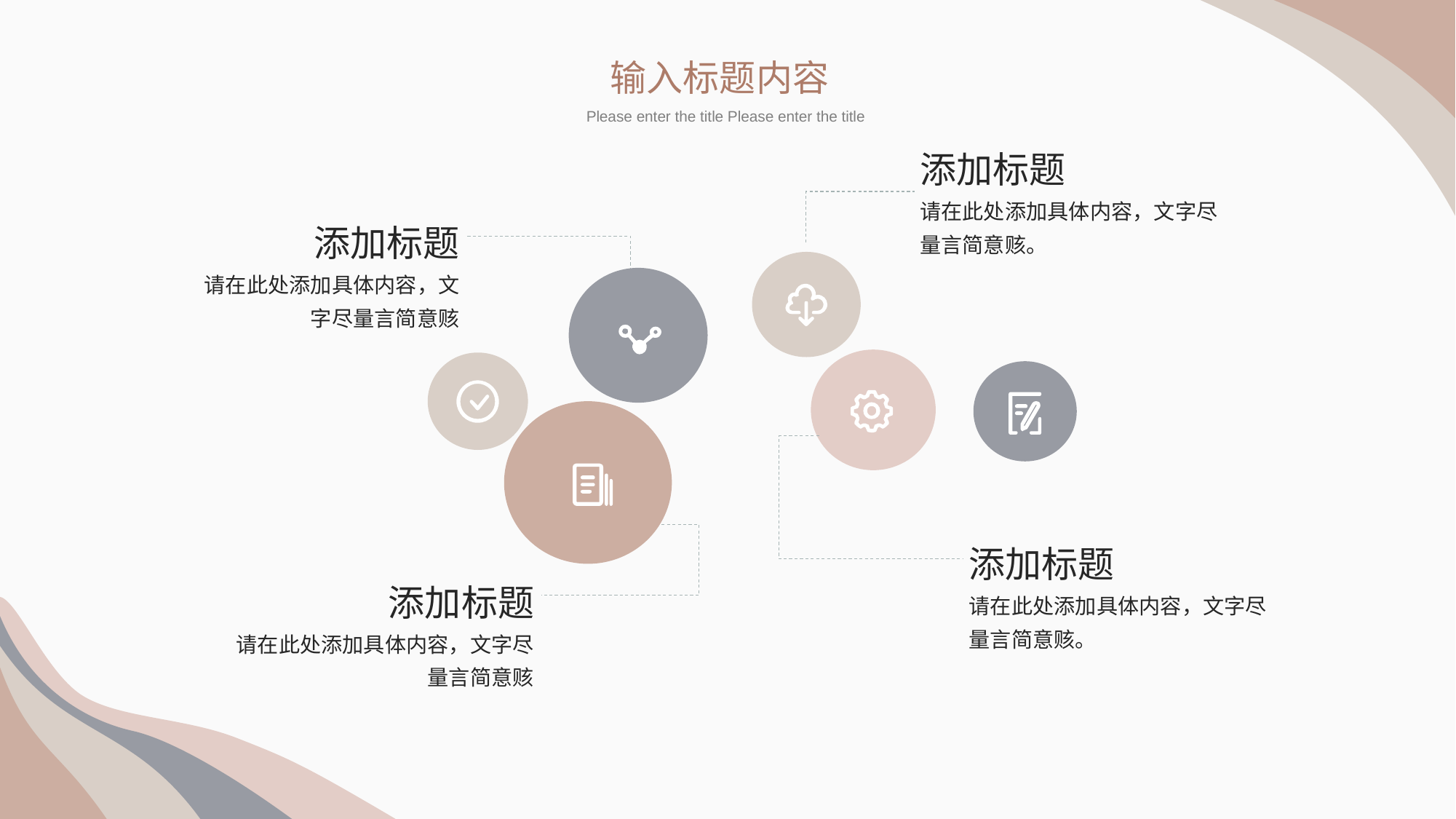

输入标题内容
Please enter the title Please enter the title
添加标题
请在此处添加具体内容，文字尽量言简意赅。

添加标题
请在此处添加具体内容，文字尽量言简意赅

添加标题
请在此处添加具体内容，文字尽量言简意赅。
添加标题
请在此处添加具体内容，文字尽量言简意赅